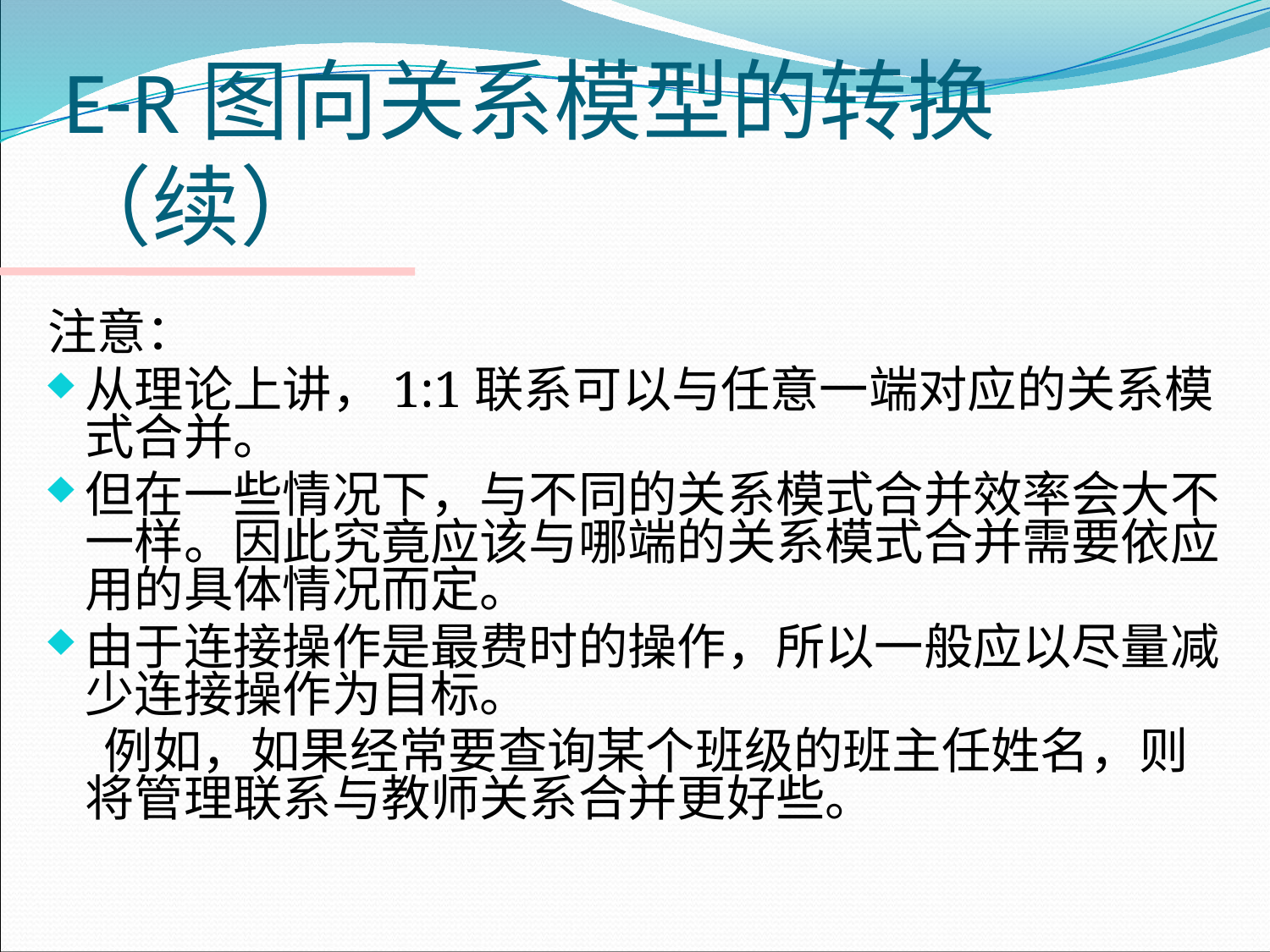

# E-R图向关系模型的转换（续）
注意：
从理论上讲，1:1联系可以与任意一端对应的关系模式合并。
但在一些情况下，与不同的关系模式合并效率会大不一样。因此究竟应该与哪端的关系模式合并需要依应用的具体情况而定。
由于连接操作是最费时的操作，所以一般应以尽量减少连接操作为目标。
    例如，如果经常要查询某个班级的班主任姓名，则将管理联系与教师关系合并更好些。

755